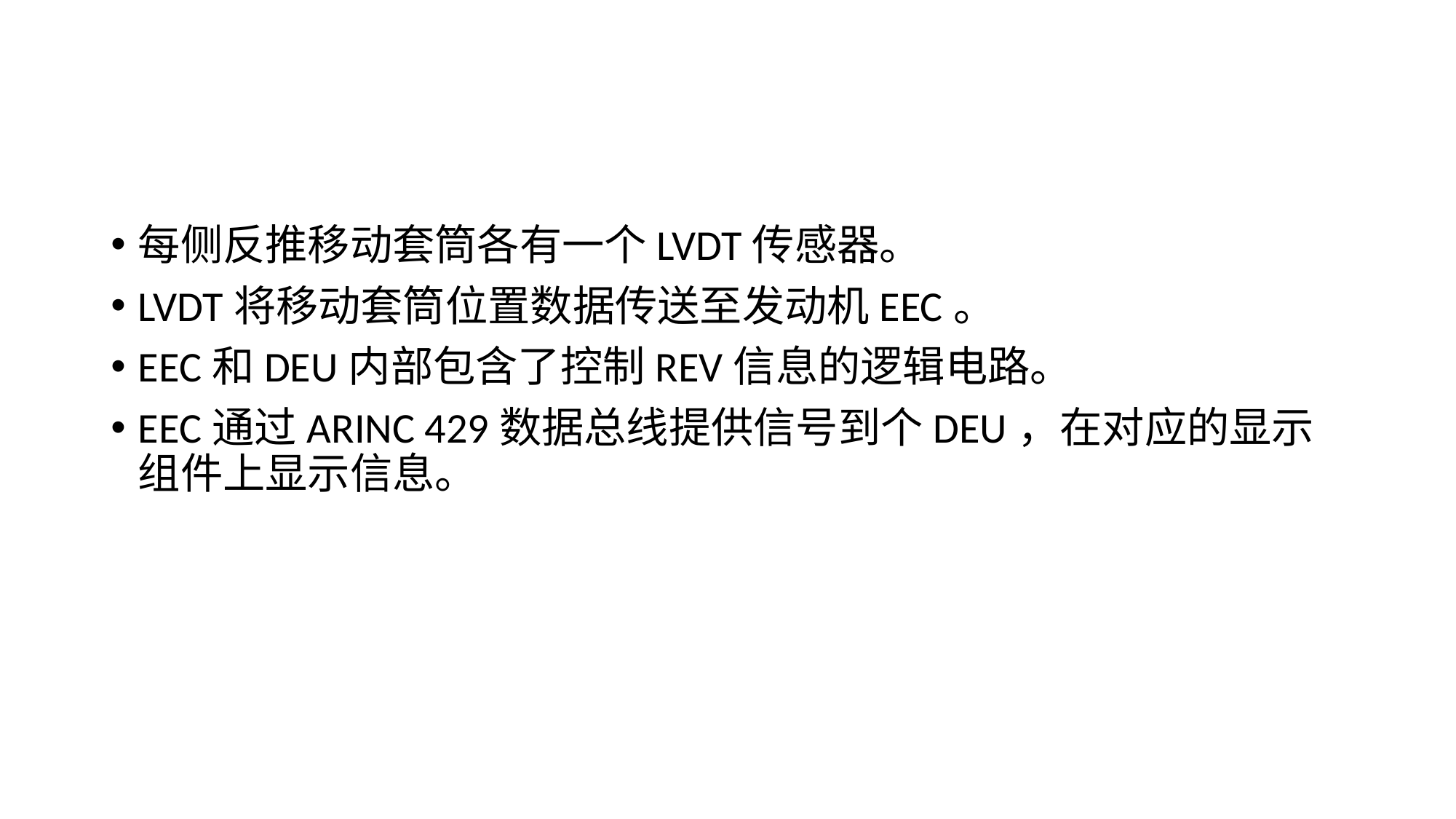

#
每侧反推移动套筒各有一个LVDT传感器。
LVDT将移动套筒位置数据传送至发动机EEC。
EEC和DEU内部包含了控制REV信息的逻辑电路。
EEC通过ARINC 429数据总线提供信号到个DEU，在对应的显示组件上显示信息。